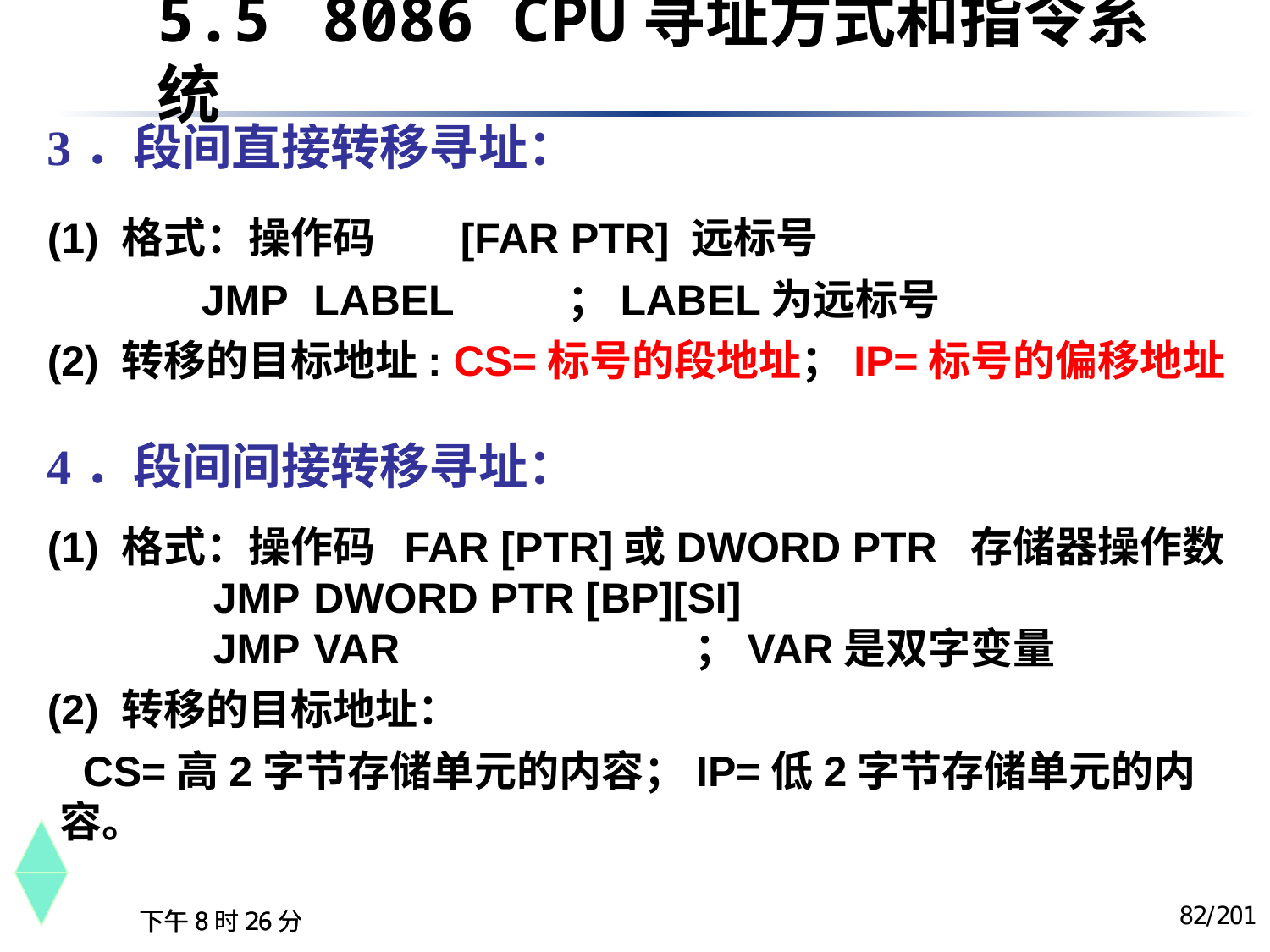

5.5	 8086 CPU寻址方式和指令系统
3．段间直接转移寻址：

(1) 格式：操作码	 [FAR PTR] 远标号
             JMP	LABEL	；LABEL为远标号
(2) 转移的目标地址: CS=标号的段地址；IP=标号的偏移地址

4．段间间接转移寻址：

(1) 格式：操作码  FAR [PTR]或DWORD PTR  存储器操作数
              JMP	DWORD PTR [BP][SI]
              JMP	VAR			；VAR是双字变量
(2) 转移的目标地址：
   CS=高2字节存储单元的内容；IP=低2字节存储单元的内容。
82/201
下午8时26分
下午8时26分